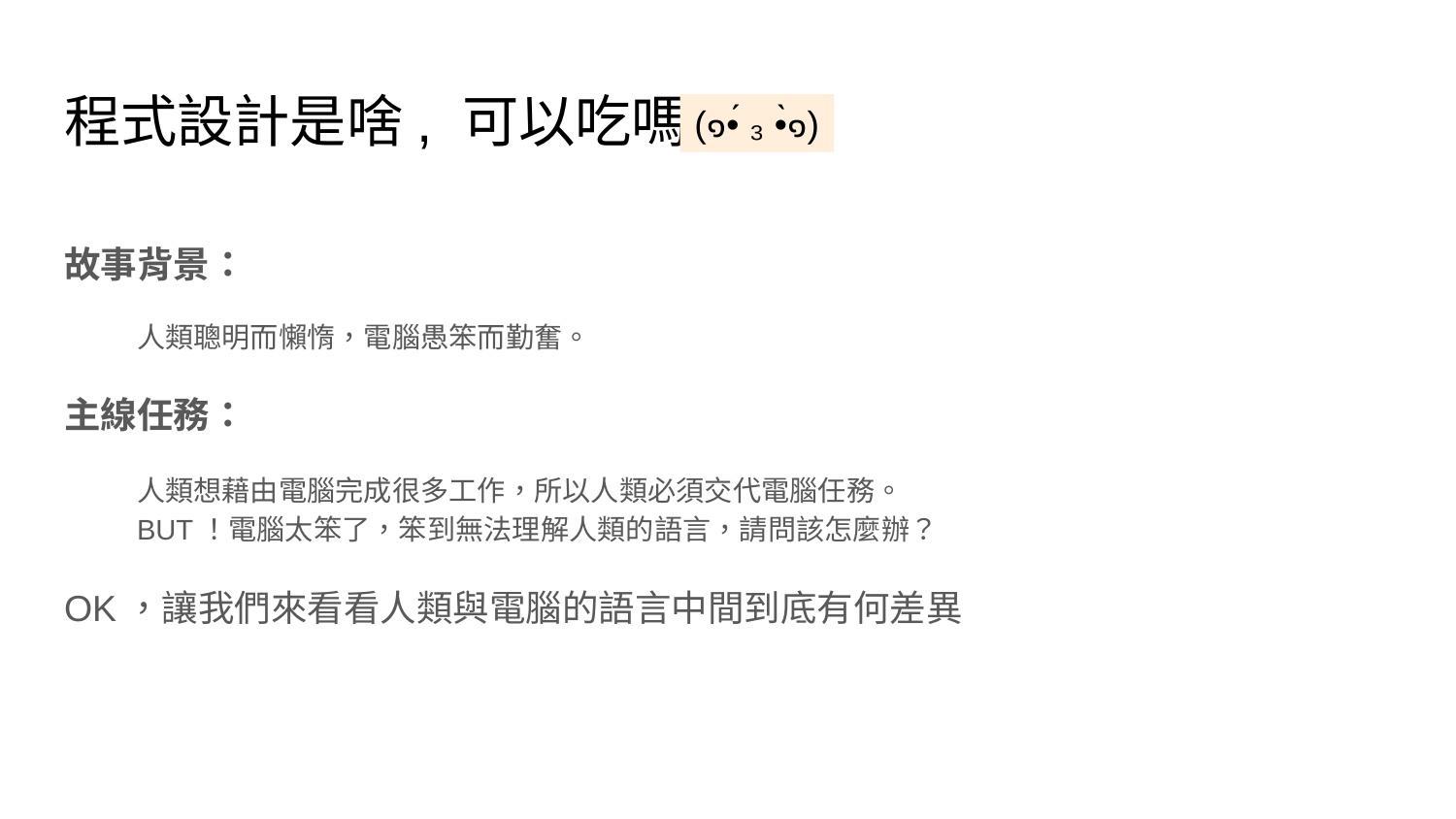

# 程式設計是啥, 可以吃嗎
(๑•́ ₃ •̀๑)
故事背景：
人類聰明而懶惰，電腦愚笨而勤奮。
主線任務：
人類想藉由電腦完成很多工作，所以人類必須交代電腦任務。
BUT！電腦太笨了，笨到無法理解人類的語言，請問該怎麼辦？
OK，讓我們來看看人類與電腦的語言中間到底有何差異